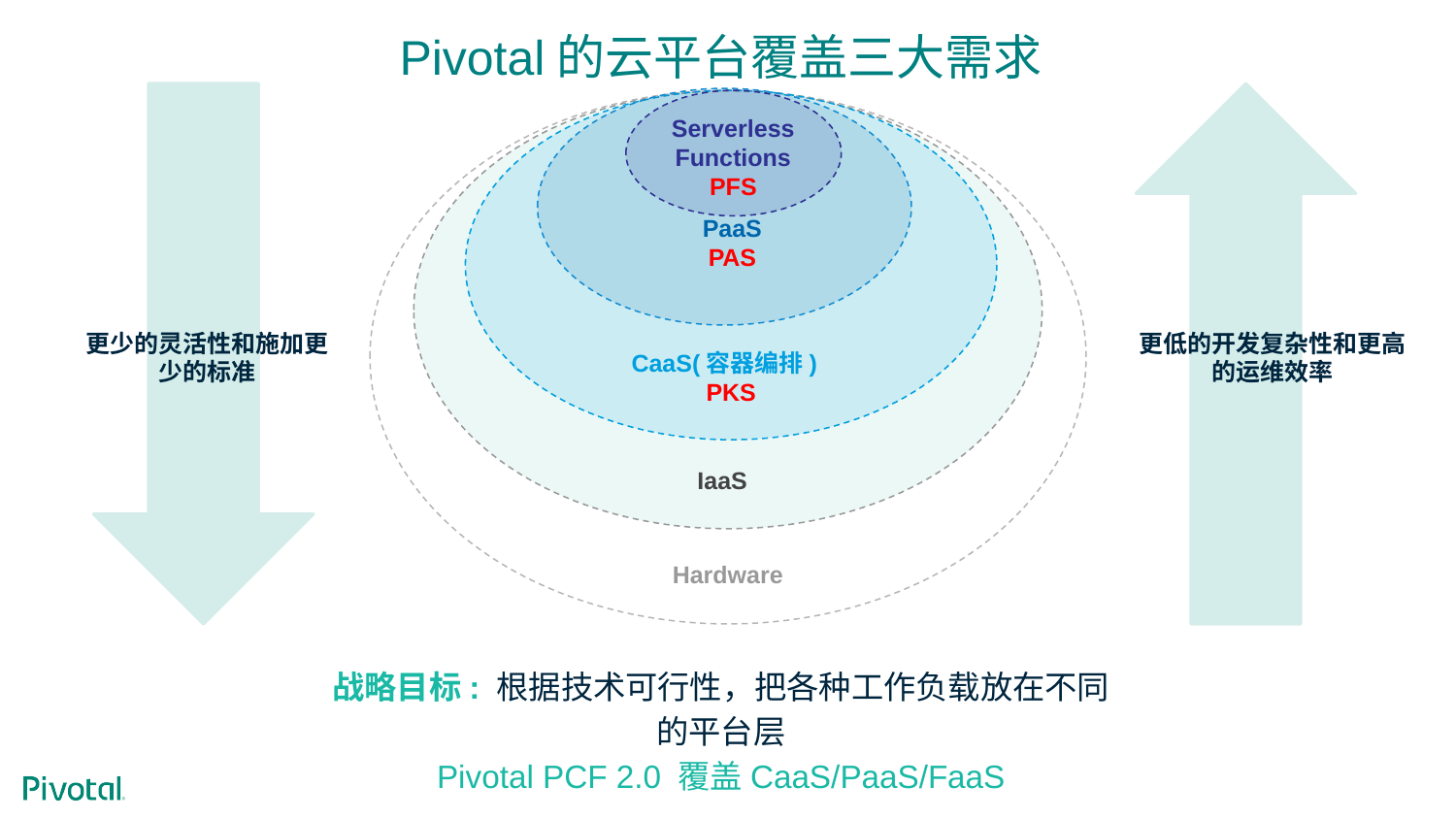

Pivotal的云平台覆盖三大需求

PaaS
PAS

Serverless Functions
PFS

CaaS(容器编排)
PKS

IaaS

更少的灵活性和施加更少的标准
更低的开发复杂性和更高的运维效率
Hardware
战略目标: 根据技术可行性，把各种工作负载放在不同的平台层
Pivotal PCF 2.0 覆盖CaaS/PaaS/FaaS